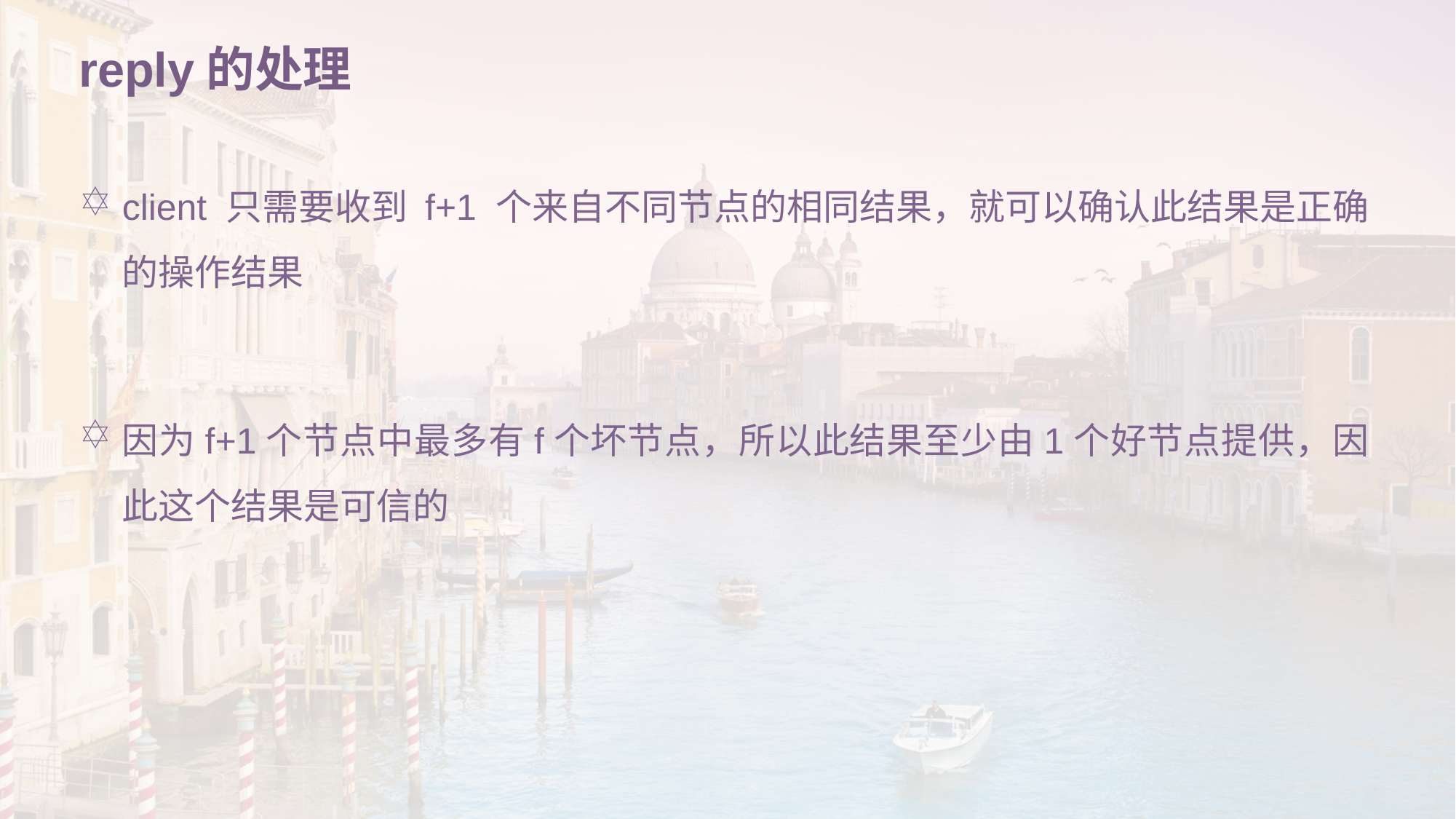

# reply的处理
client 只需要收到 f+1 个来自不同节点的相同结果，就可以确认此结果是正确的操作结果

因为f+1个节点中最多有f个坏节点，所以此结果至少由1个好节点提供，因此这个结果是可信的